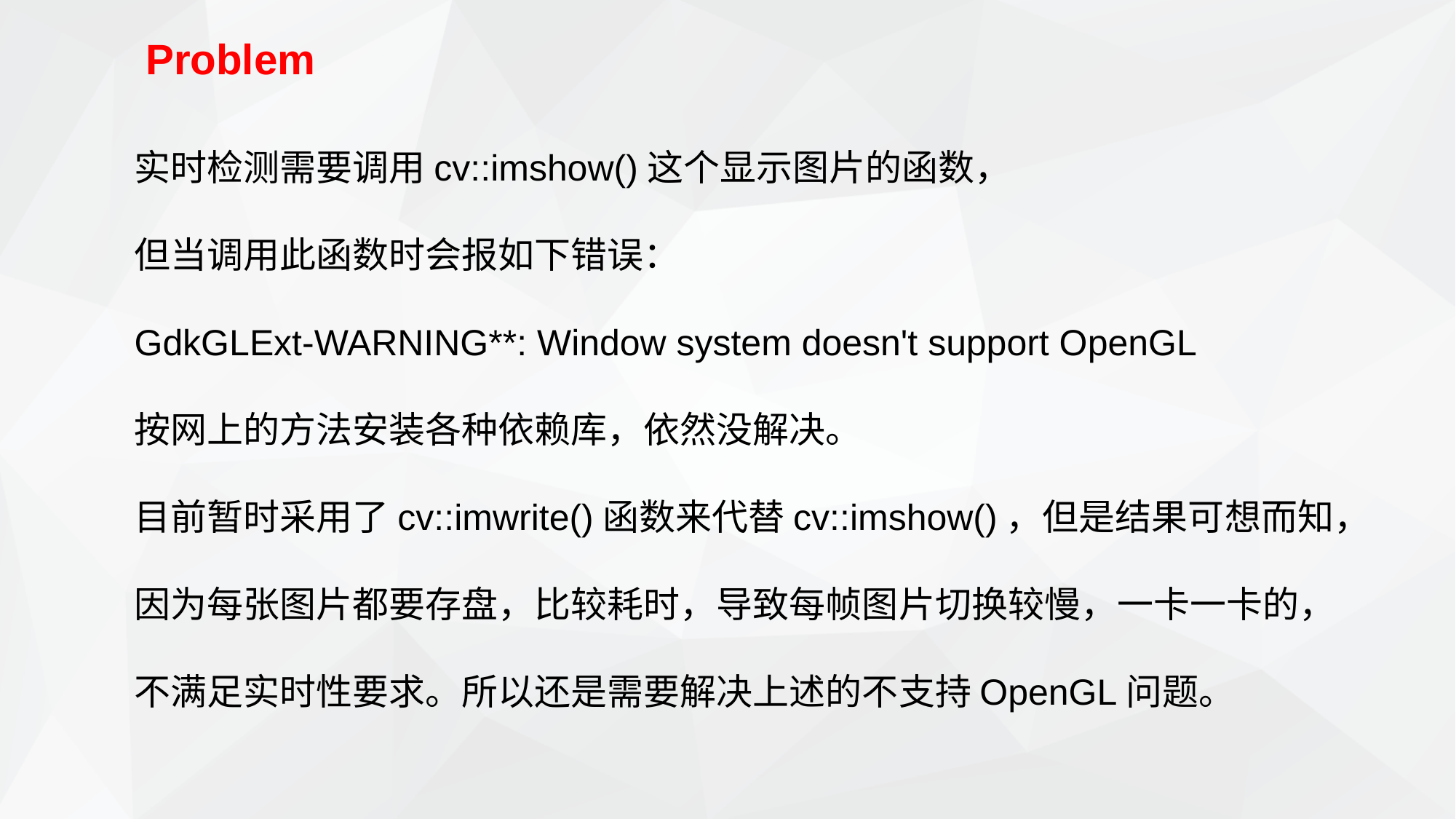

Problem
实时检测需要调用cv::imshow()这个显示图片的函数，
但当调用此函数时会报如下错误：
GdkGLExt-WARNING**: Window system doesn't support OpenGL
按网上的方法安装各种依赖库，依然没解决。
目前暂时采用了cv::imwrite()函数来代替cv::imshow()，但是结果可想而知，
因为每张图片都要存盘，比较耗时，导致每帧图片切换较慢，一卡一卡的，
不满足实时性要求。所以还是需要解决上述的不支持OpenGL问题。